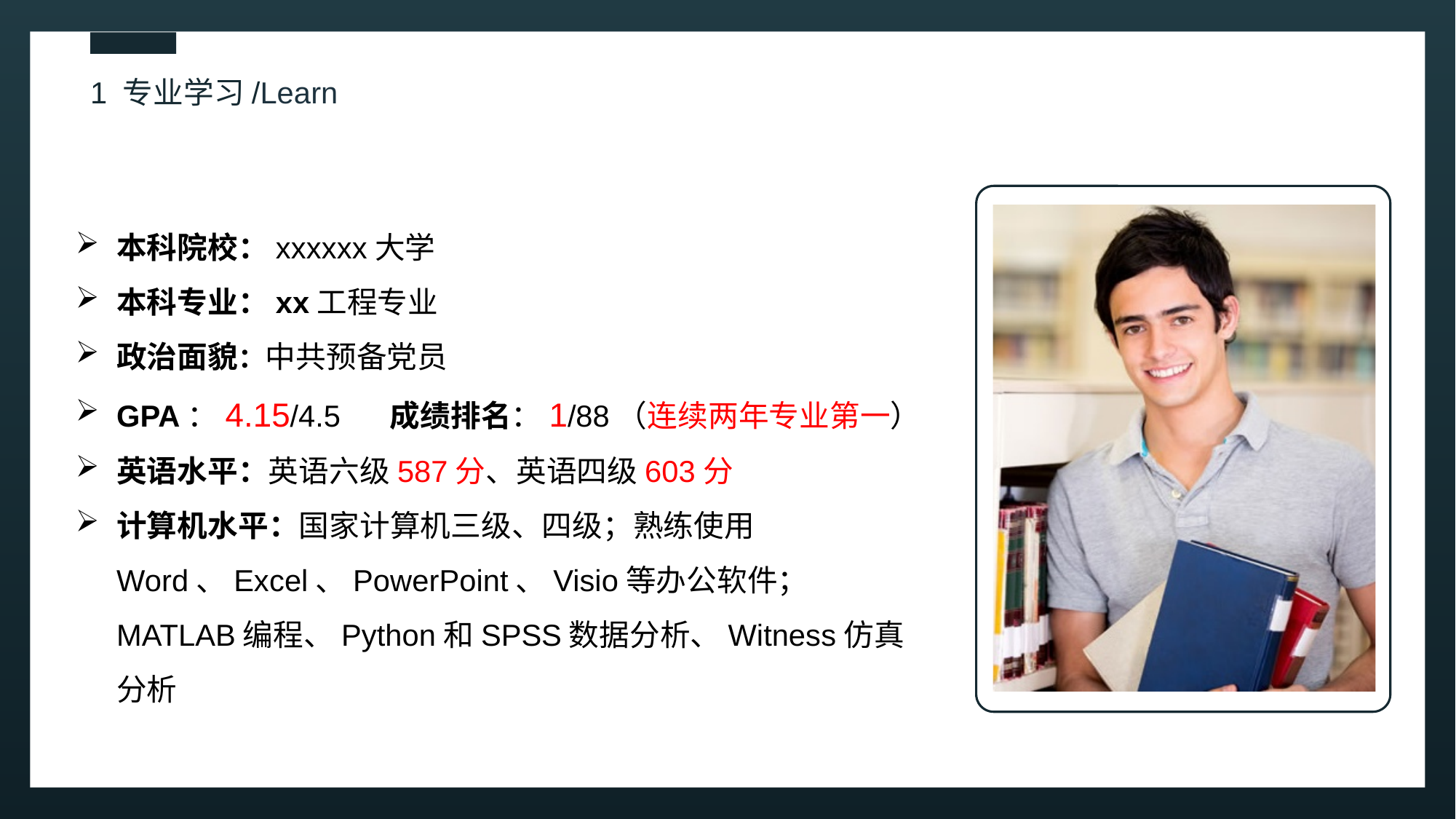

1 专业学习/Learn

本科院校：xxxxxx大学
本科专业：xx工程专业
政治面貌：中共预备党员
GPA：4.15/4.5     成绩排名：1/88（连续两年专业第一）
英语水平：英语六级587分、英语四级603分
计算机水平：国家计算机三级、四级；熟练使用Word、Excel、PowerPoint、Visio等办公软件；MATLAB编程、Python和SPSS数据分析、Witness仿真分析